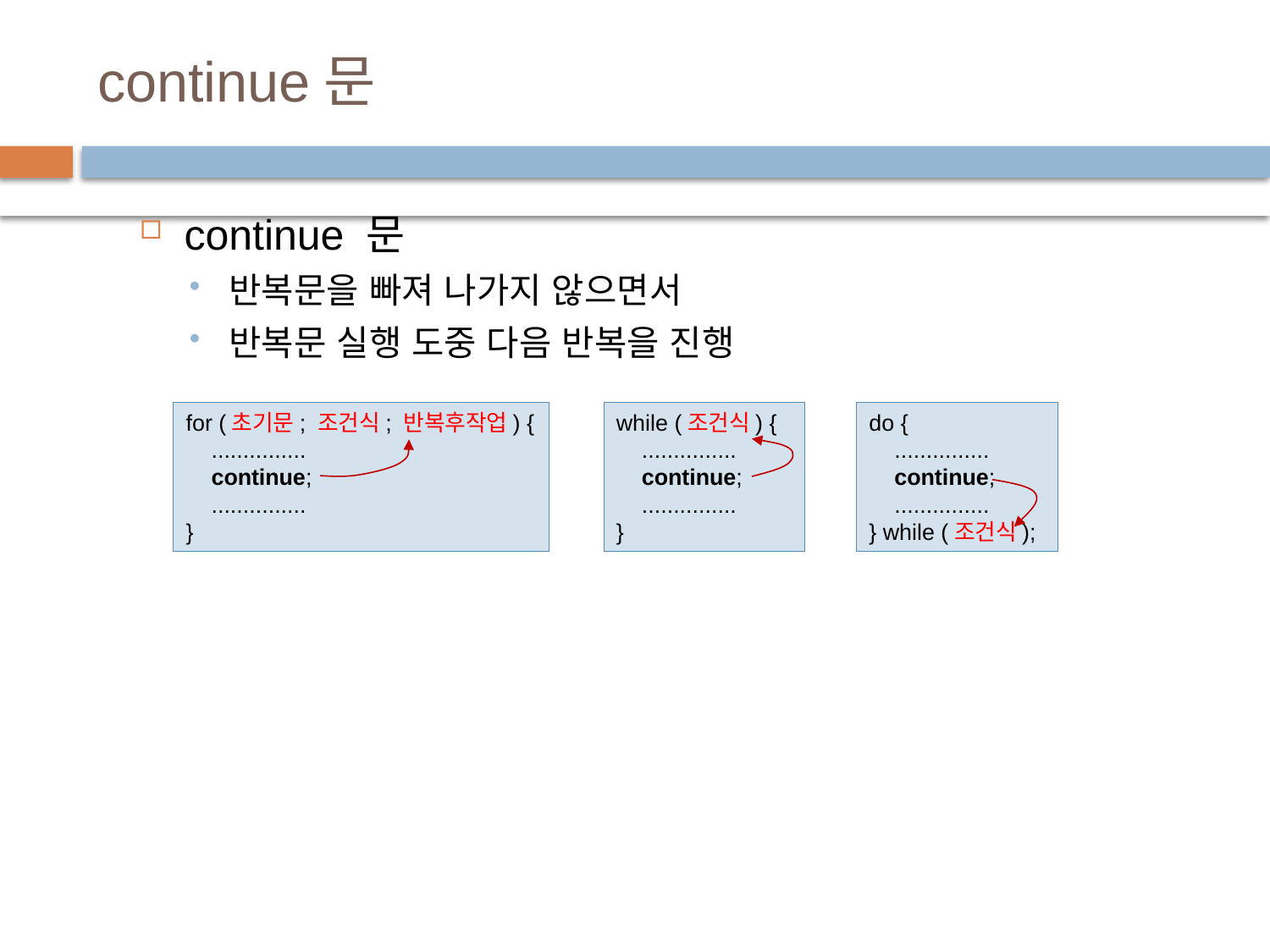

# continue문

continue 문
반복문을 빠져 나가지 않으면서
반복문 실행 도중 다음 반복을 진행
for (초기문; 조건식; 반복후작업) {
    ...............
    continue;
    ...............
}
while (조건식) {
    ...............
    continue;
    ...............
}
do {
    ...............
    continue;
    ...............
} while (조건식);